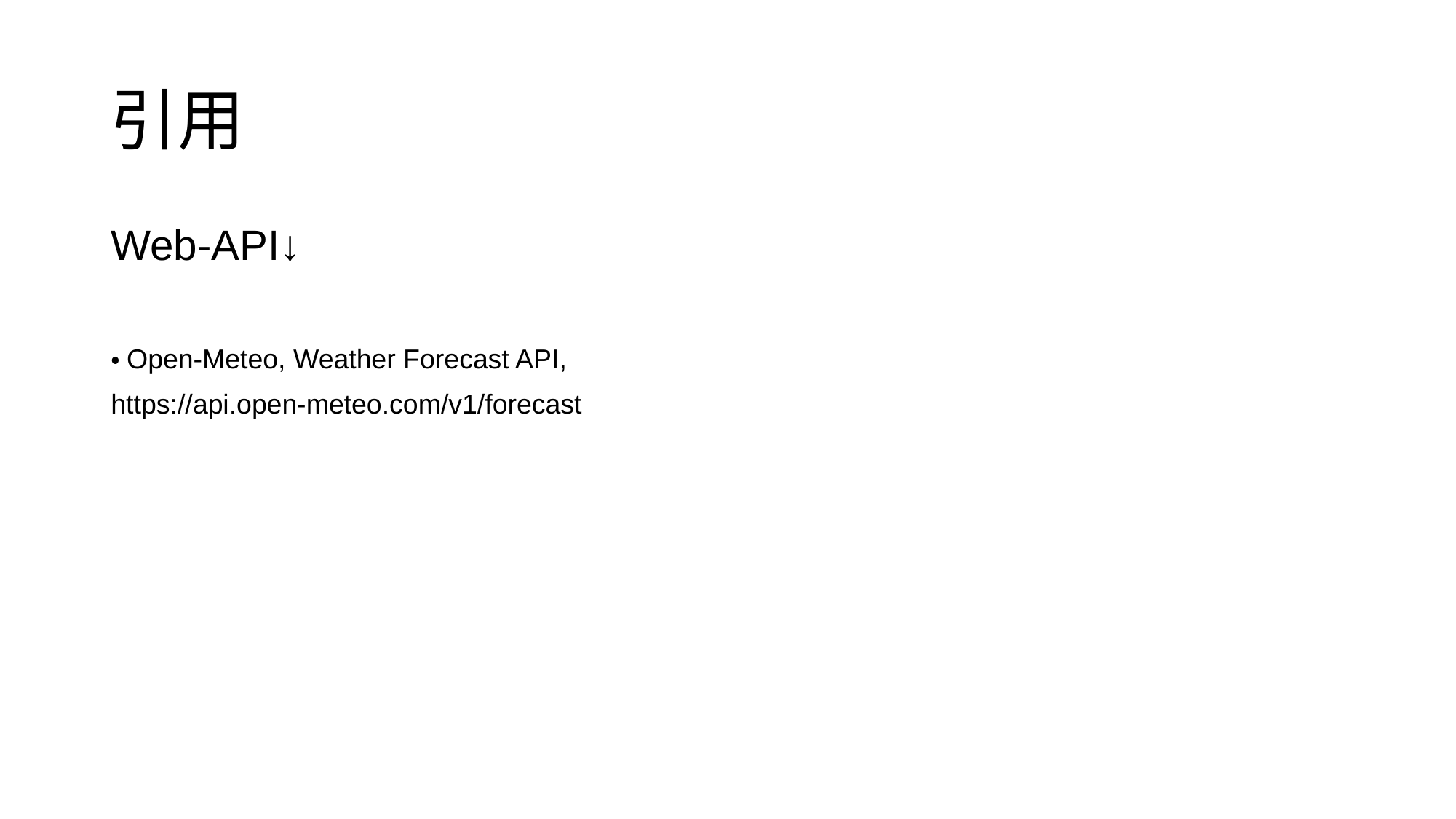

# 引用
Web-API↓

・Open-Meteo, Weather Forecast API,
https://api.open-meteo.com/v1/forecast